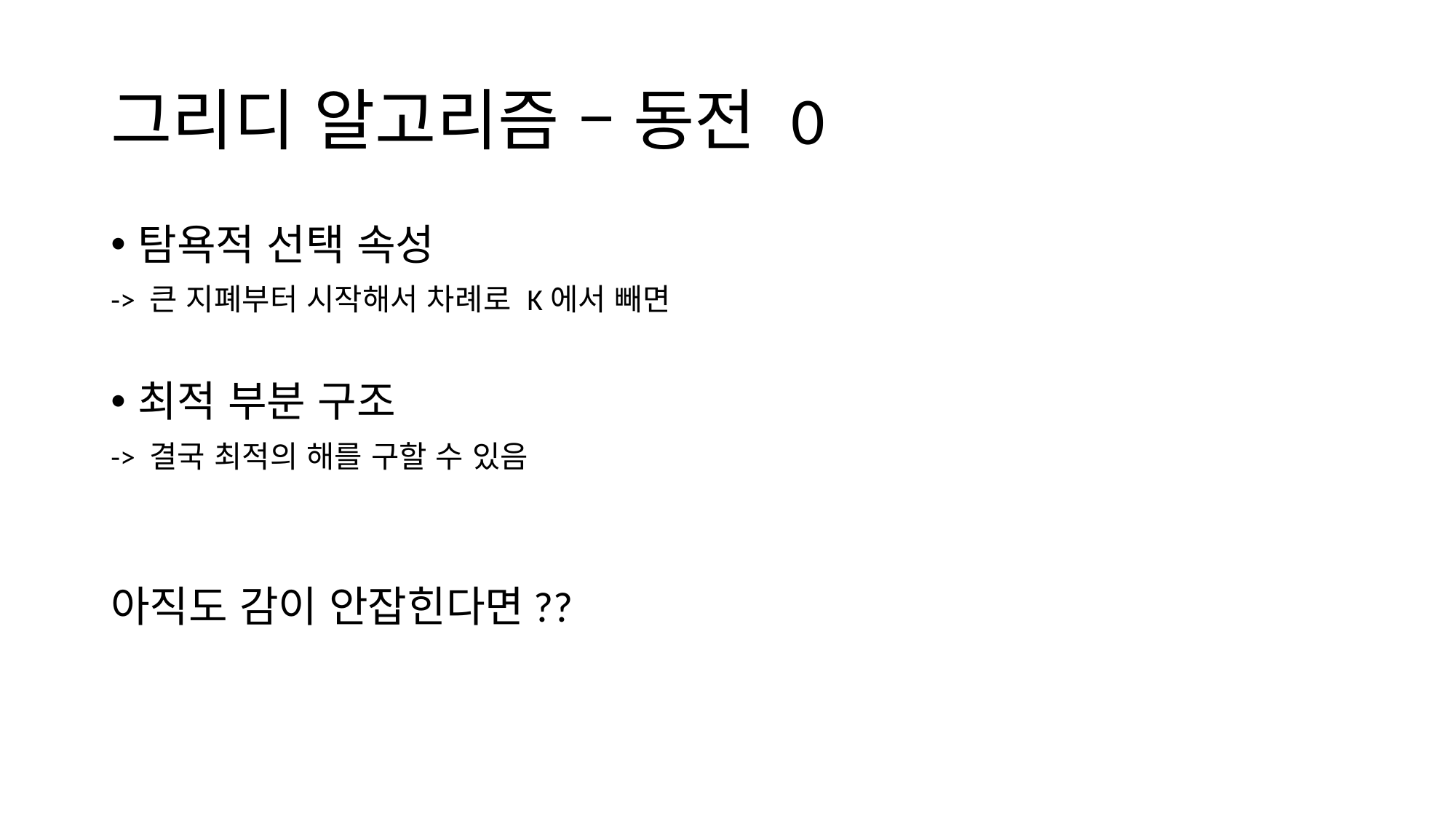

# 그리디 알고리즘 – 동전 0
탐욕적 선택 속성
-> 큰 지폐부터 시작해서 차례로 K에서 빼면

최적 부분 구조
-> 결국 최적의 해를 구할 수 있음

아직도 감이 안잡힌다면??